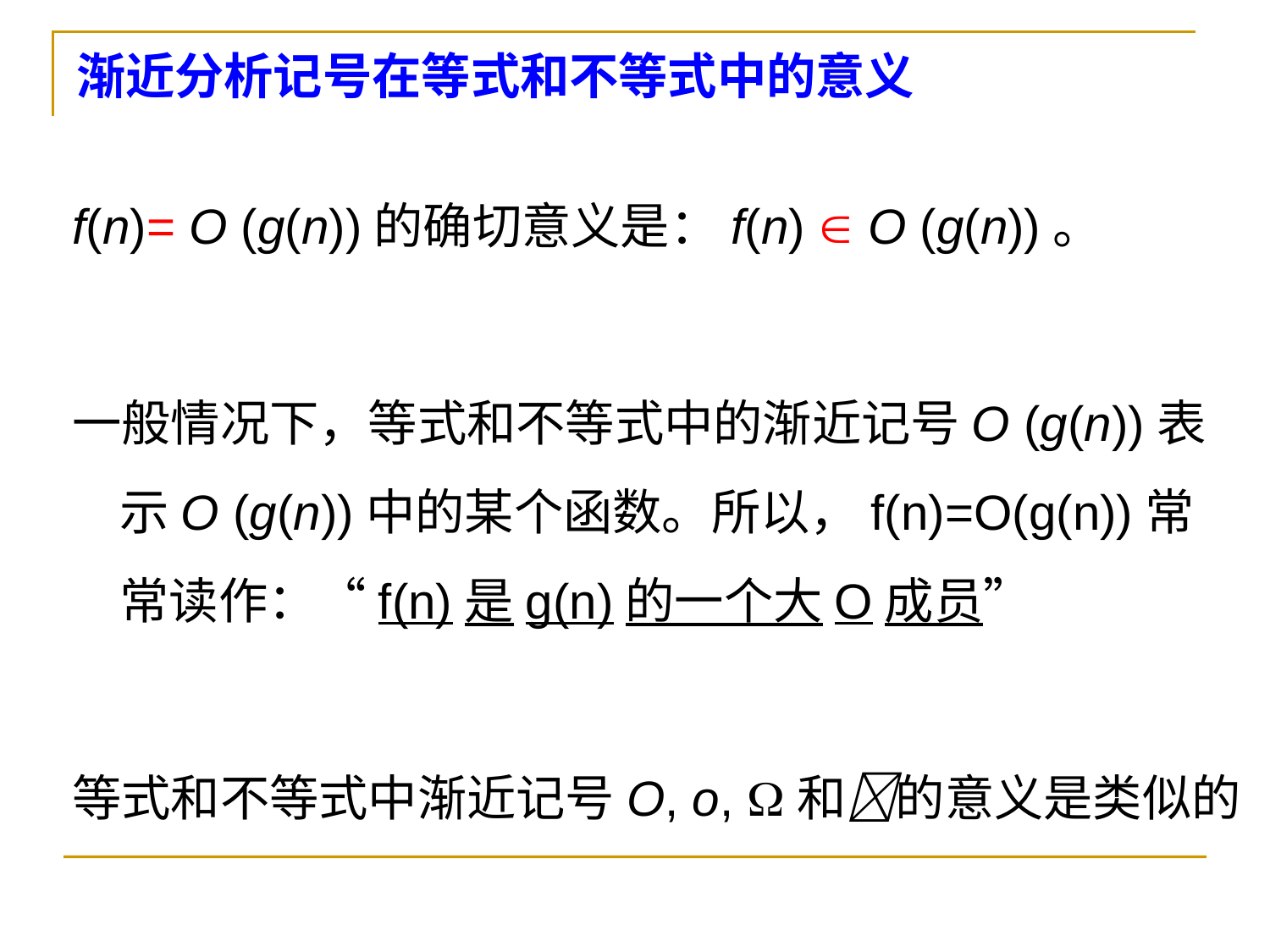

# 渐近分析记号在等式和不等式中的意义
f(n)= O (g(n))的确切意义是：f(n) ∈ O (g(n))。

一般情况下，等式和不等式中的渐近记号O (g(n))表示O (g(n))中的某个函数。所以，f(n)=O(g(n))常常读作：“f(n)是g(n)的一个大O成员”

等式和不等式中渐近记号O, o, Ω和ω的意义是类似的